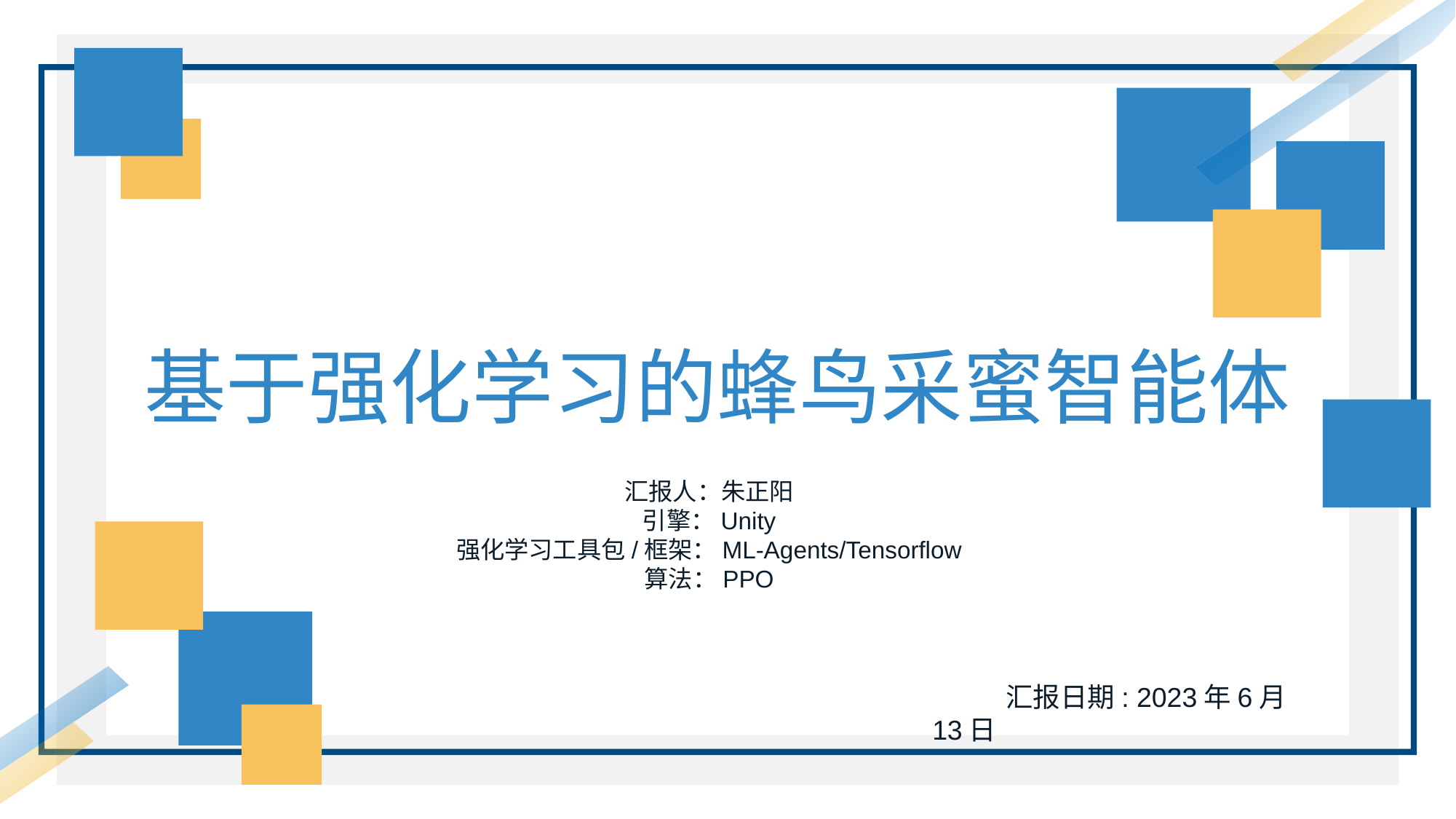

基于强化学习的蜂鸟采蜜智能体

汇报人：朱正阳
引擎：Unity
强化学习工具包/框架：ML-Agents/Tensorflow
算法：PPO

  汇报日期: 2023年6月13日